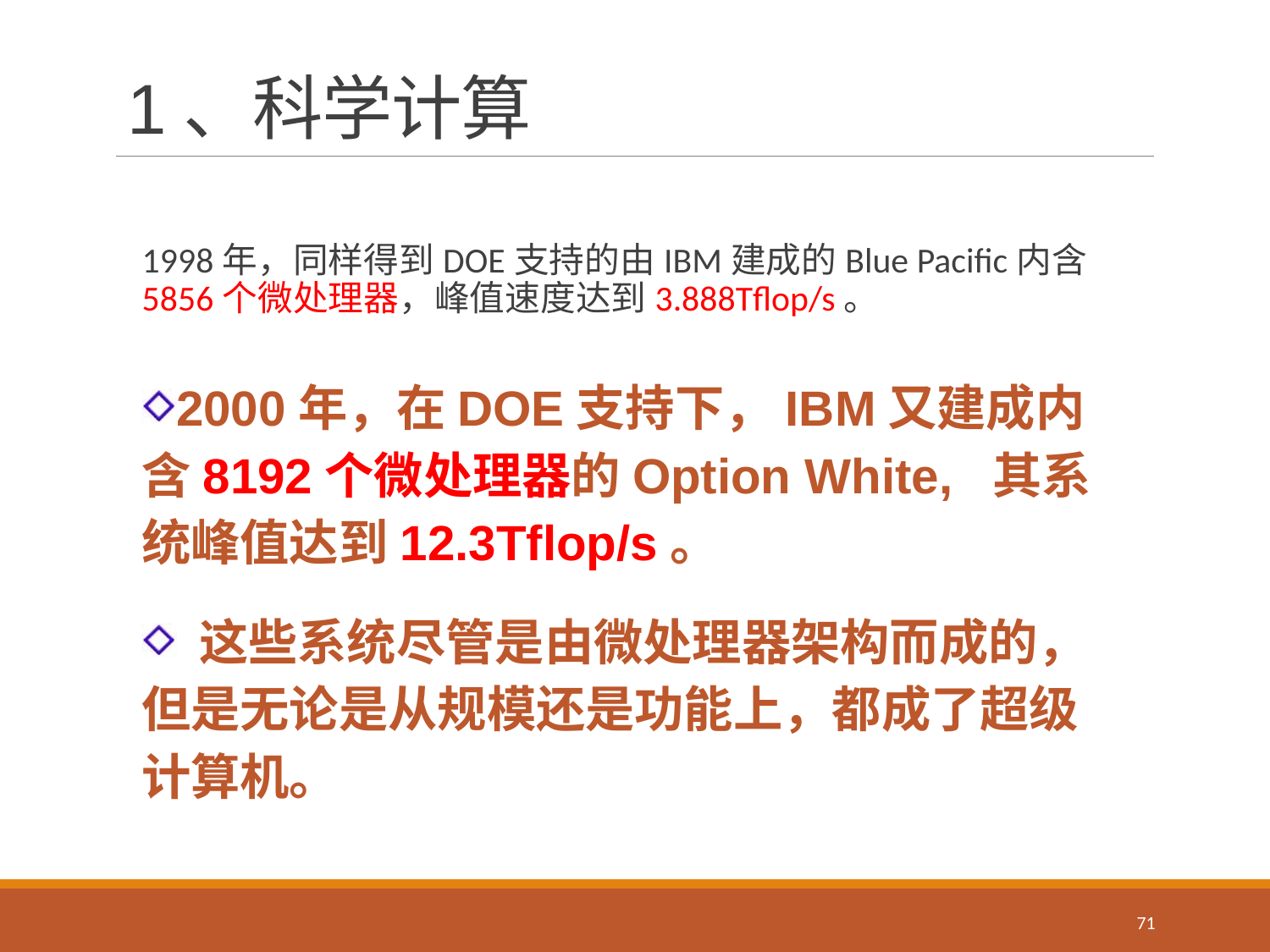

# 1、科学计算
1998年，同样得到DOE支持的由IBM建成的Blue Pacific内含5856个微处理器，峰值速度达到3.888Tflop/s。

2000年，在DOE支持下，IBM又建成内含8192个微处理器的Option White,  其系统峰值达到12.3Tflop/s。
 这些系统尽管是由微处理器架构而成的，但是无论是从规模还是功能上，都成了超级计算机。
71